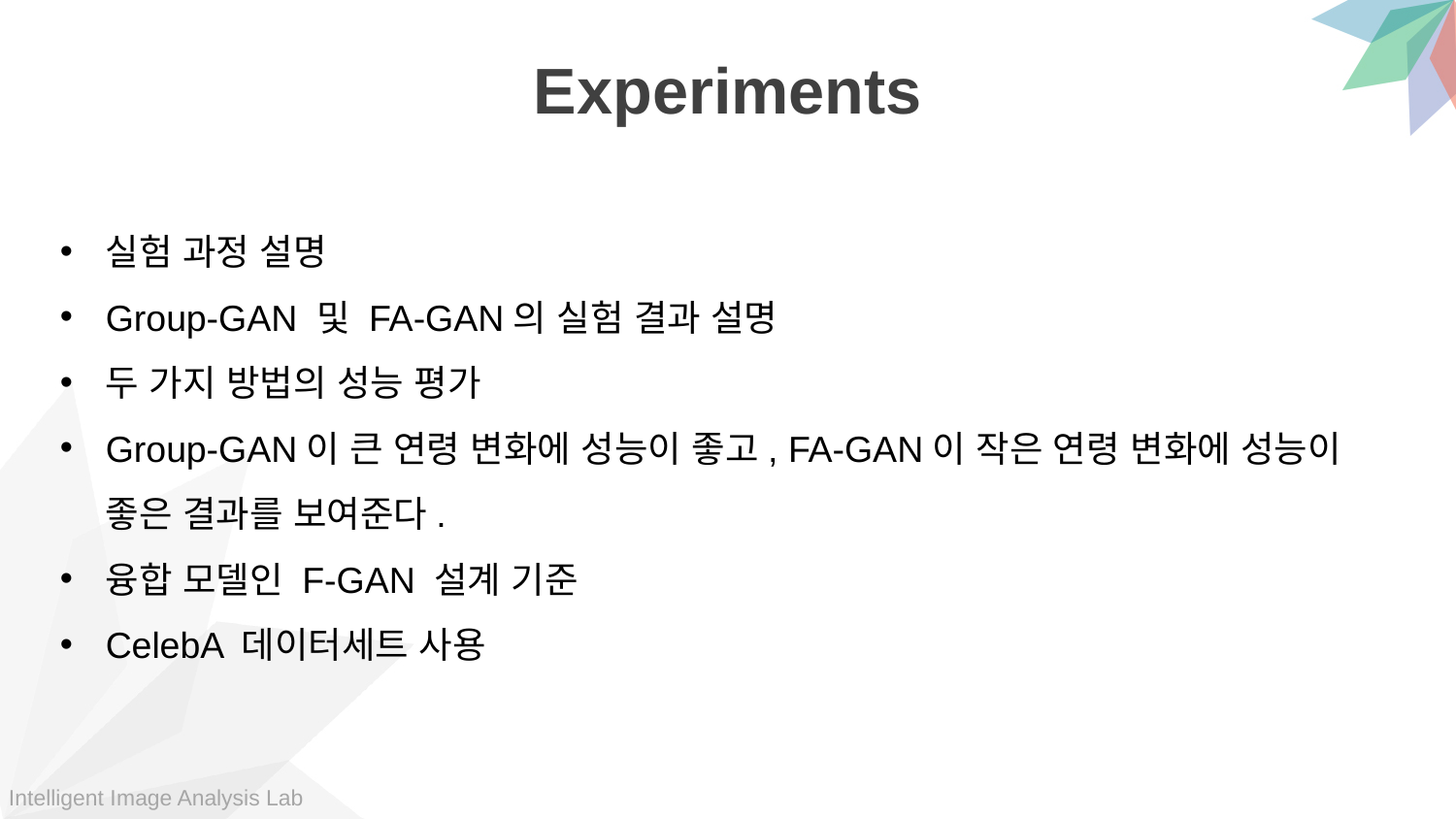

Experiments
실험 과정 설명
Group-GAN 및 FA-GAN의 실험 결과 설명
두 가지 방법의 성능 평가
Group-GAN이 큰 연령 변화에 성능이 좋고, FA-GAN이 작은 연령 변화에 성능이 좋은 결과를 보여준다.
융합 모델인 F-GAN 설계 기준
CelebA 데이터세트 사용